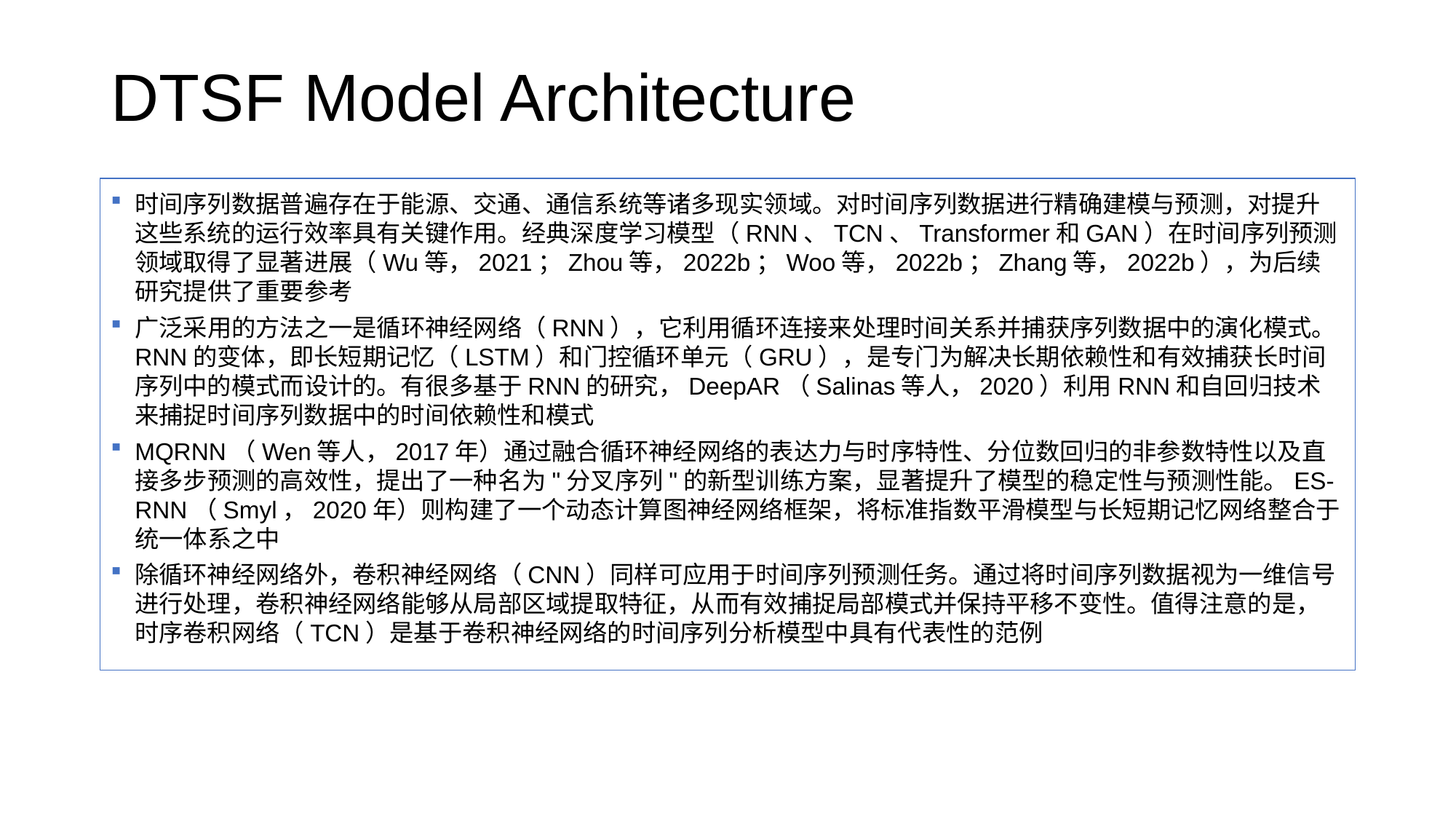

# DTSF Model Architecture
时间序列数据普遍存在于能源、交通、通信系统等诸多现实领域。对时间序列数据进行精确建模与预测，对提升这些系统的运行效率具有关键作用。经典深度学习模型（RNN、TCN、Transformer和GAN）在时间序列预测领域取得了显著进展（Wu等，2021；Zhou等，2022b；Woo等，2022b；Zhang等，2022b），为后续研究提供了重要参考
广泛采用的方法之一是循环神经网络（RNN），它利用循环连接来处理时间关系并捕获序列数据中的演化模式。RNN的变体，即长短期记忆（LSTM）和门控循环单元（GRU），是专门为解决长期依赖性和有效捕获长时间序列中的模式而设计的。有很多基于RNN的研究，DeepAR（Salinas等人，2020）利用RNN和自回归技术来捕捉时间序列数据中的时间依赖性和模式
MQRNN（Wen等人，2017年）通过融合循环神经网络的表达力与时序特性、分位数回归的非参数特性以及直接多步预测的高效性，提出了一种名为"分叉序列"的新型训练方案，显著提升了模型的稳定性与预测性能。ES-RNN（Smyl，2020年）则构建了一个动态计算图神经网络框架，将标准指数平滑模型与长短期记忆网络整合于统一体系之中
除循环神经网络外，卷积神经网络（CNN）同样可应用于时间序列预测任务。通过将时间序列数据视为一维信号进行处理，卷积神经网络能够从局部区域提取特征，从而有效捕捉局部模式并保持平移不变性。值得注意的是，时序卷积网络（TCN）是基于卷积神经网络的时间序列分析模型中具有代表性的范例